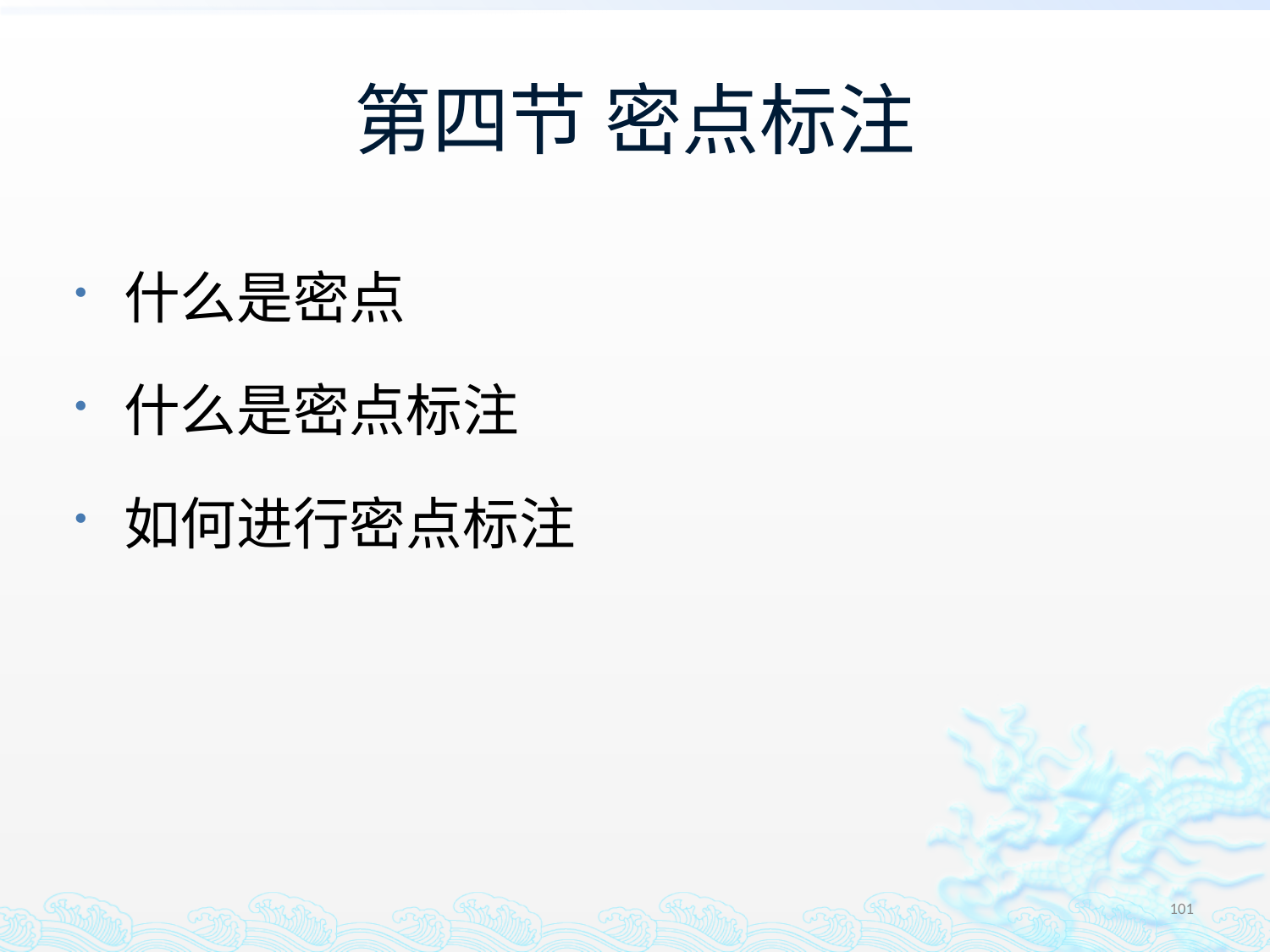

# 第四节 密点标注
什么是密点
什么是密点标注
如何进行密点标注
101